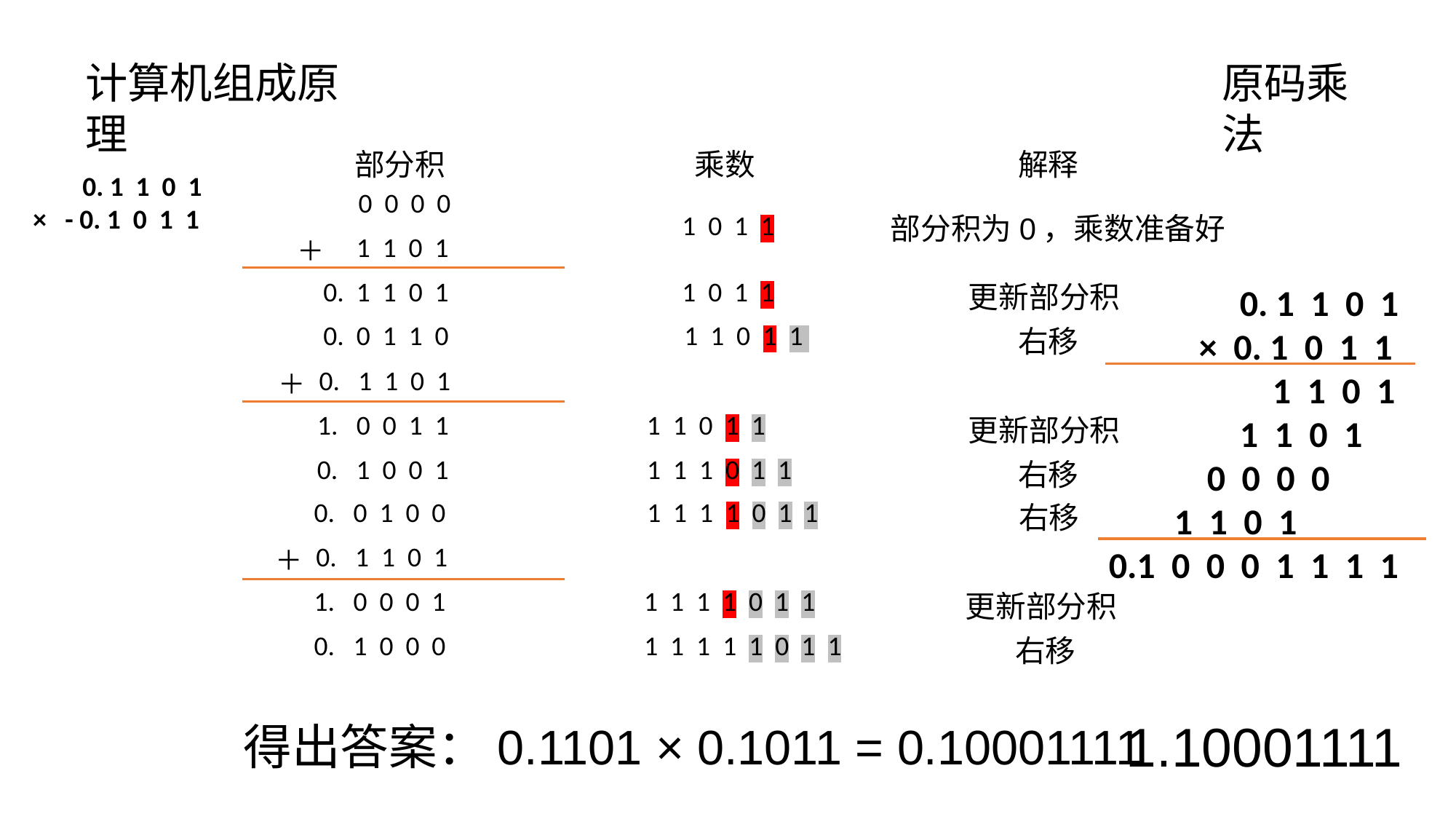

计算机组成原理
原码乘法

部分积
乘数
解释
        0. 1  1  0  1
×   - 0. 1  0  1  1
0  0  0  0
1  0  1  1
部分积为0，乘数准备好
1  1  0  1
＋
0.  1  1  0  1
1  0  1  1
                0. 1  1  0  1
           ×  0. 1  0  1  1
                    1  1  0  1
                1  1  0  1
            0  0  0  0
        1  1  0  1
0.1  0  0  0  1  1  1  1
更新部分积
0.  0  1  1  0
1  1  0  1  1
右移
0.   1  1  0  1
＋

1.   0  0  1  1
1  1  0  1  1
更新部分积
0.   1  0  0  1
1  1  1  0  1  1
右移
0.   0  1  0  0
1  1  1  1  0  1  1
右移
0.   1  1  0  1
＋
1.   0  0  0  1
1  1  1  1  0  1  1
更新部分积
0.   1  0  0  0
1  1  1  1  1  0  1  1
右移
1.10001111
得出答案：0.1101 × 0.1011 = 0.10001111